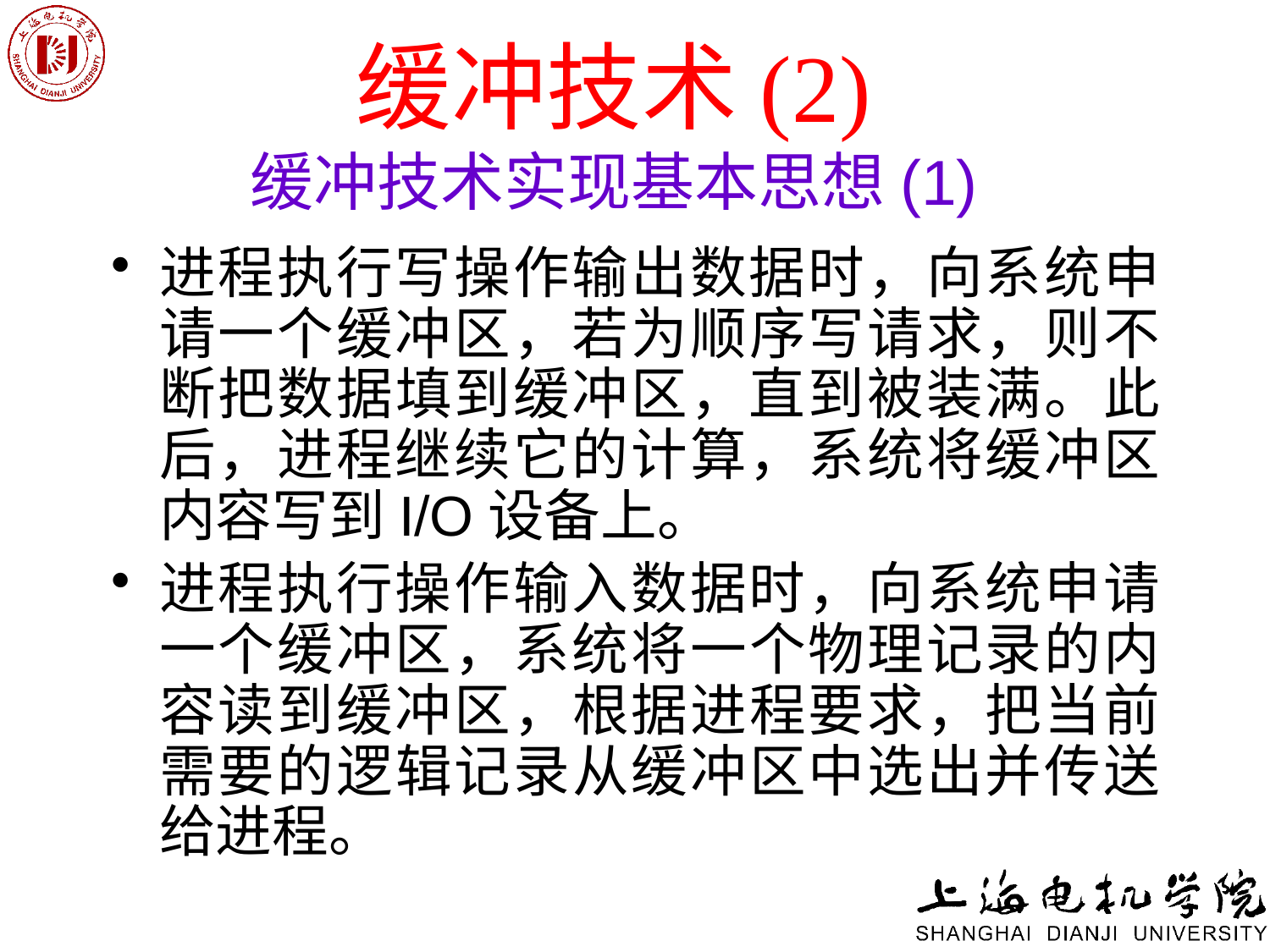

# 缓冲技术(2) 缓冲技术实现基本思想(1)
进程执行写操作输出数据时，向系统申请一个缓冲区，若为顺序写请求，则不断把数据填到缓冲区，直到被装满。此后，进程继续它的计算，系统将缓冲区内容写到I/O设备上。
进程执行操作输入数据时，向系统申请一个缓冲区，系统将一个物理记录的内容读到缓冲区，根据进程要求，把当前需要的逻辑记录从缓冲区中选出并传送给进程。